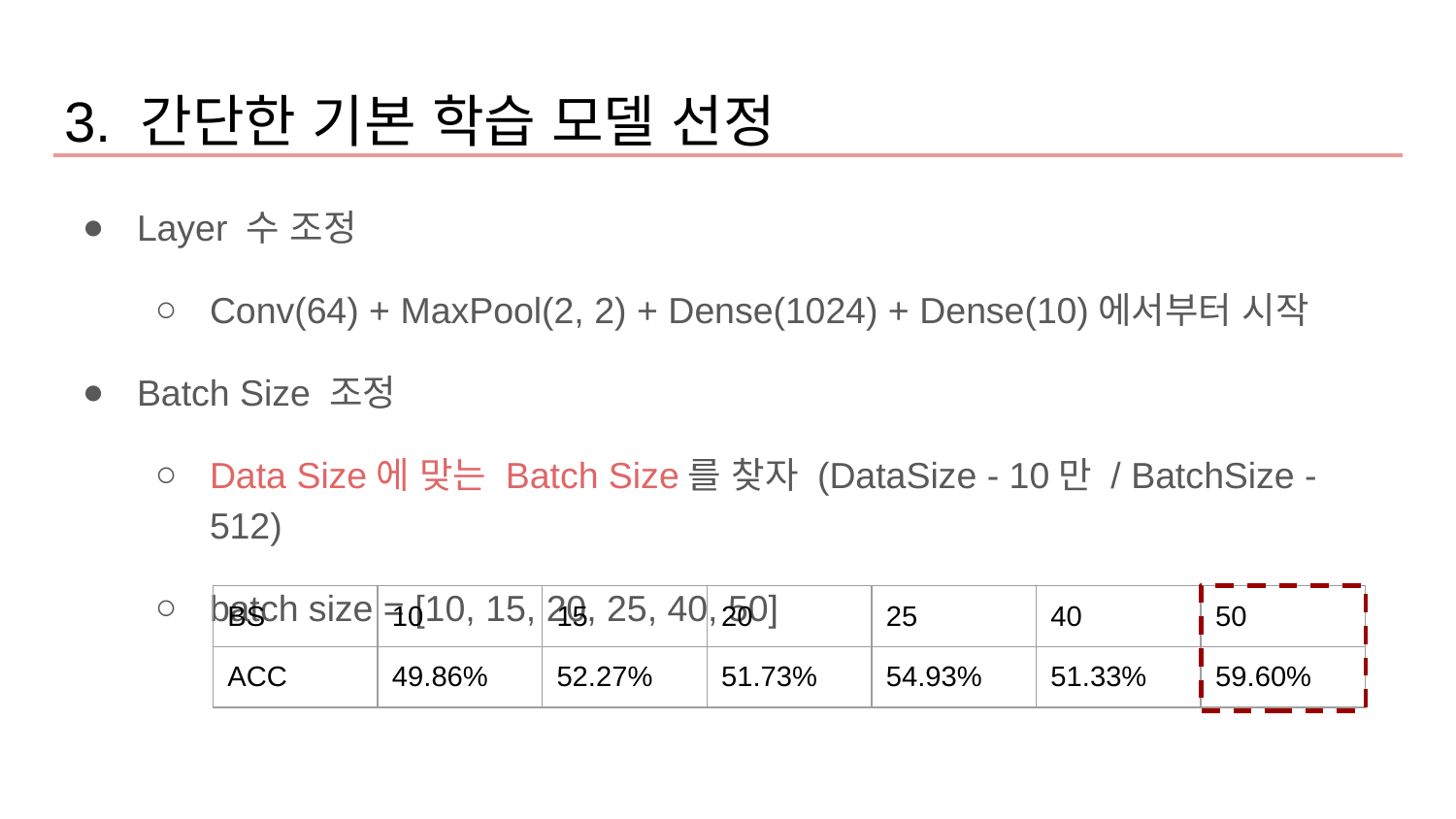

3. 간단한 기본 학습 모델 선정

Layer 수 조정
Conv(64) + MaxPool(2, 2) + Dense(1024) + Dense(10)에서부터 시작
Batch Size 조정
Data Size에 맞는 Batch Size를 찾자 (DataSize - 10만 / BatchSize - 512)
batch size = [10, 15, 20, 25, 40, 50]

| BS | 10 | 15 | 20 | 25 | 40 | 50 |
| --- | --- | --- | --- | --- | --- | --- |
| ACC | 49.86% | 52.27% | 51.73% | 54.93% | 51.33% | 59.60% |